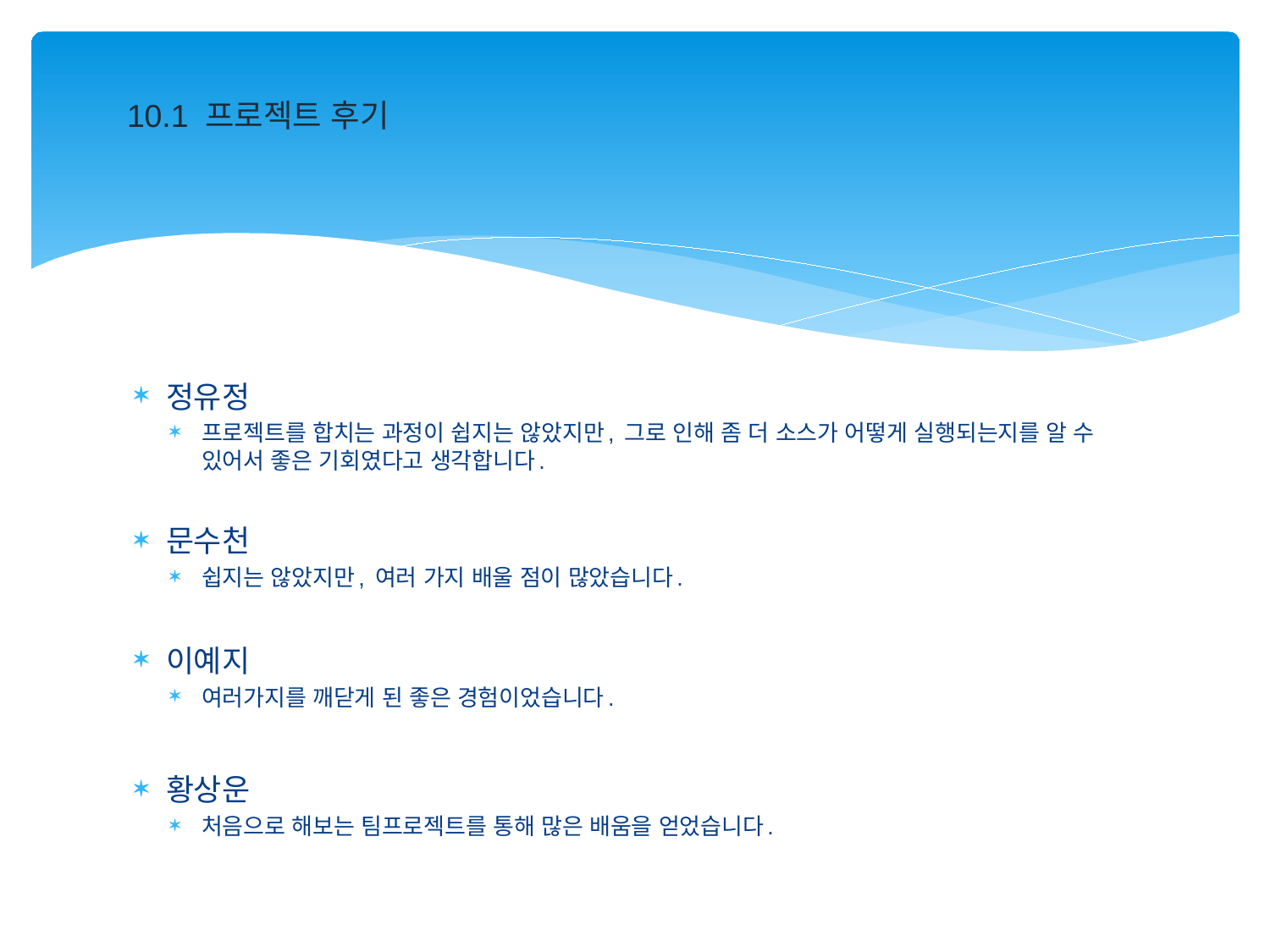

10.1 프로젝트 후기
정유정
프로젝트를 합치는 과정이 쉽지는 않았지만, 그로 인해 좀 더 소스가 어떻게 실행되는지를 알 수 있어서 좋은 기회였다고 생각합니다.

문수천
쉽지는 않았지만, 여러 가지 배울 점이 많았습니다.

이예지
여러가지를 깨닫게 된 좋은 경험이었습니다.

황상운
처음으로 해보는 팀프로젝트를 통해 많은 배움을 얻었습니다.